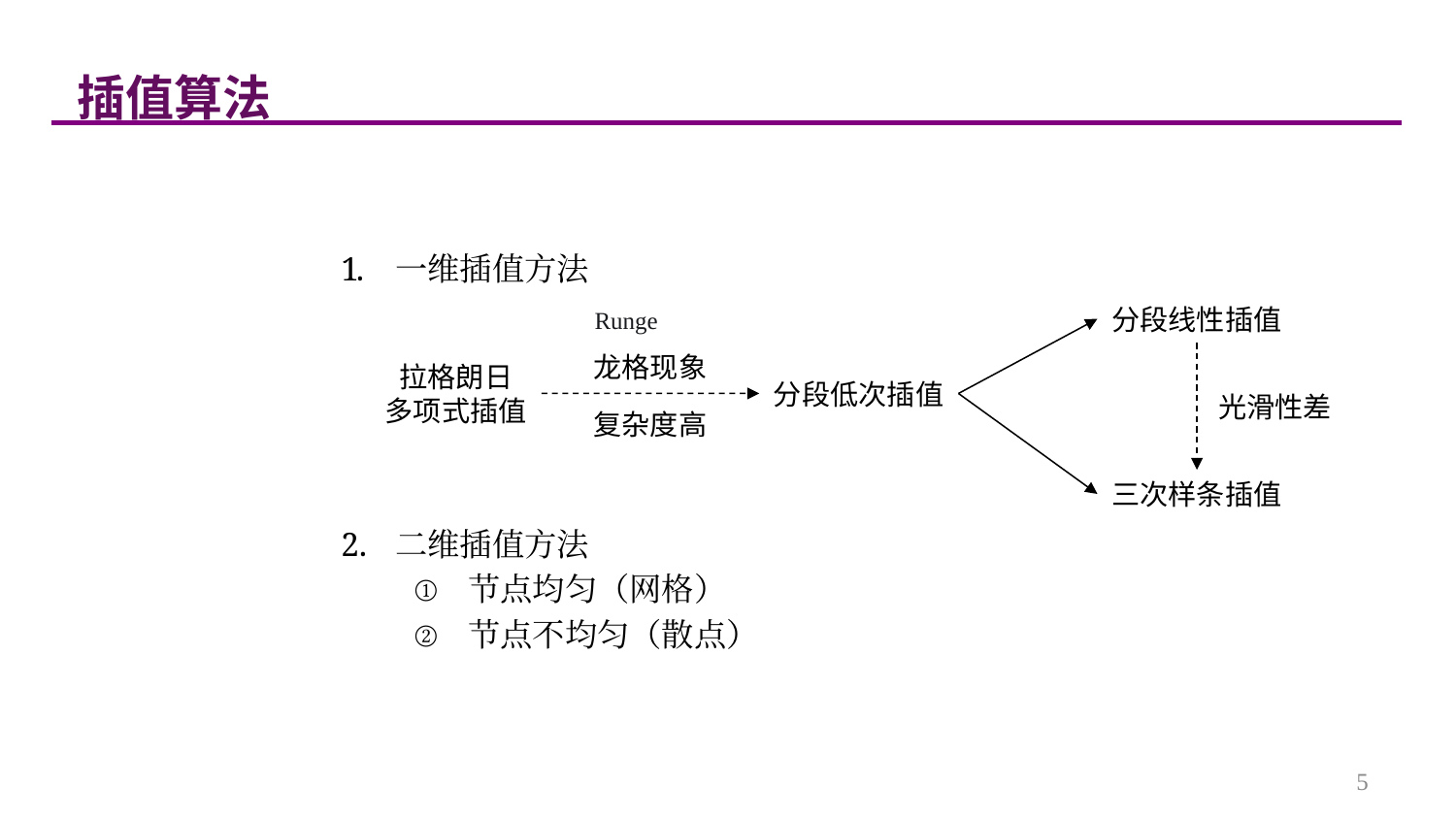

插值算法
一维插值方法

二维插值方法
节点均匀（网格）
节点不均匀（散点）
分段线性插值
Runge
龙格现象
拉格朗日
多项式插值
分段低次插值
光滑性差
复杂度高
三次样条插值
5